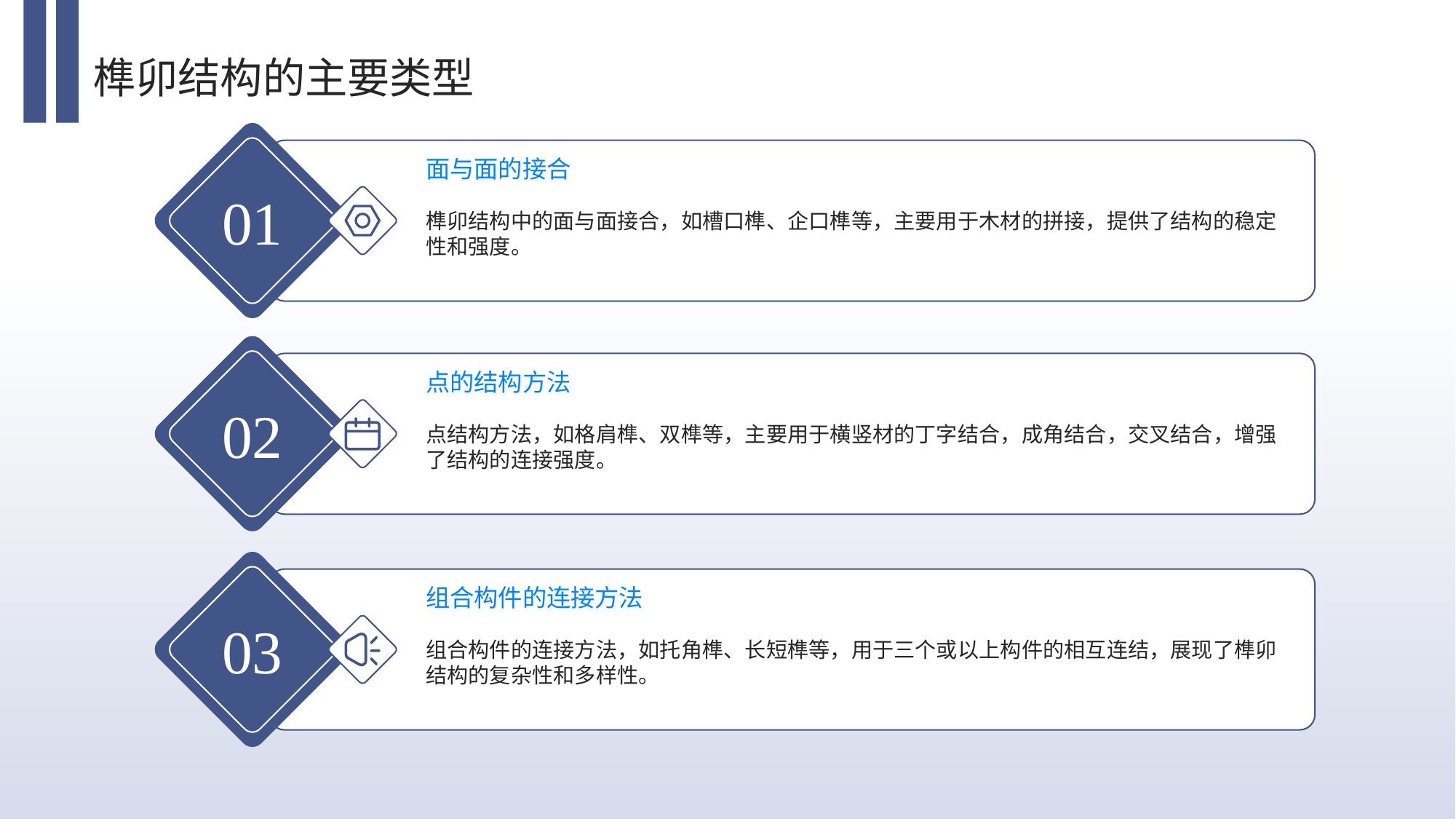

榫卯结构的主要类型

面与面的接合

01

榫卯结构中的面与面接合，如槽口榫、企口榫等，主要用于木材的拼接，提供了结构的稳定性和强度。

点的结构方法

02

点结构方法，如格肩榫、双榫等，主要用于横竖材的丁字结合，成角结合，交叉结合，增强了结构的连接强度。

组合构件的连接方法

03

组合构件的连接方法，如托角榫、长短榫等，用于三个或以上构件的相互连结，展现了榫卯结构的复杂性和多样性。